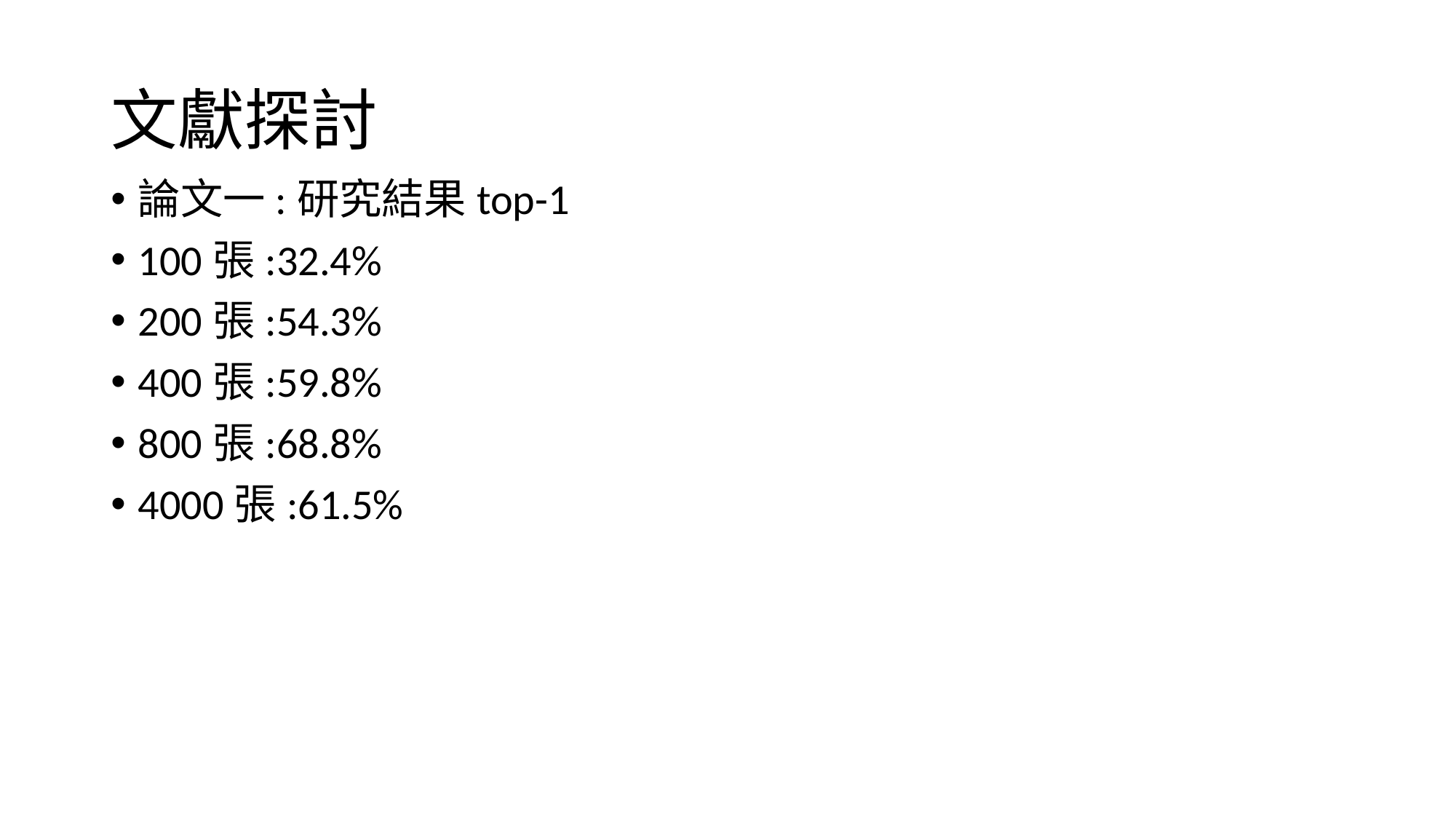

# 文獻探討
論文一:研究結果top-1
100張:32.4%
200張:54.3%
400張:59.8%
800張:68.8%
4000張:61.5%